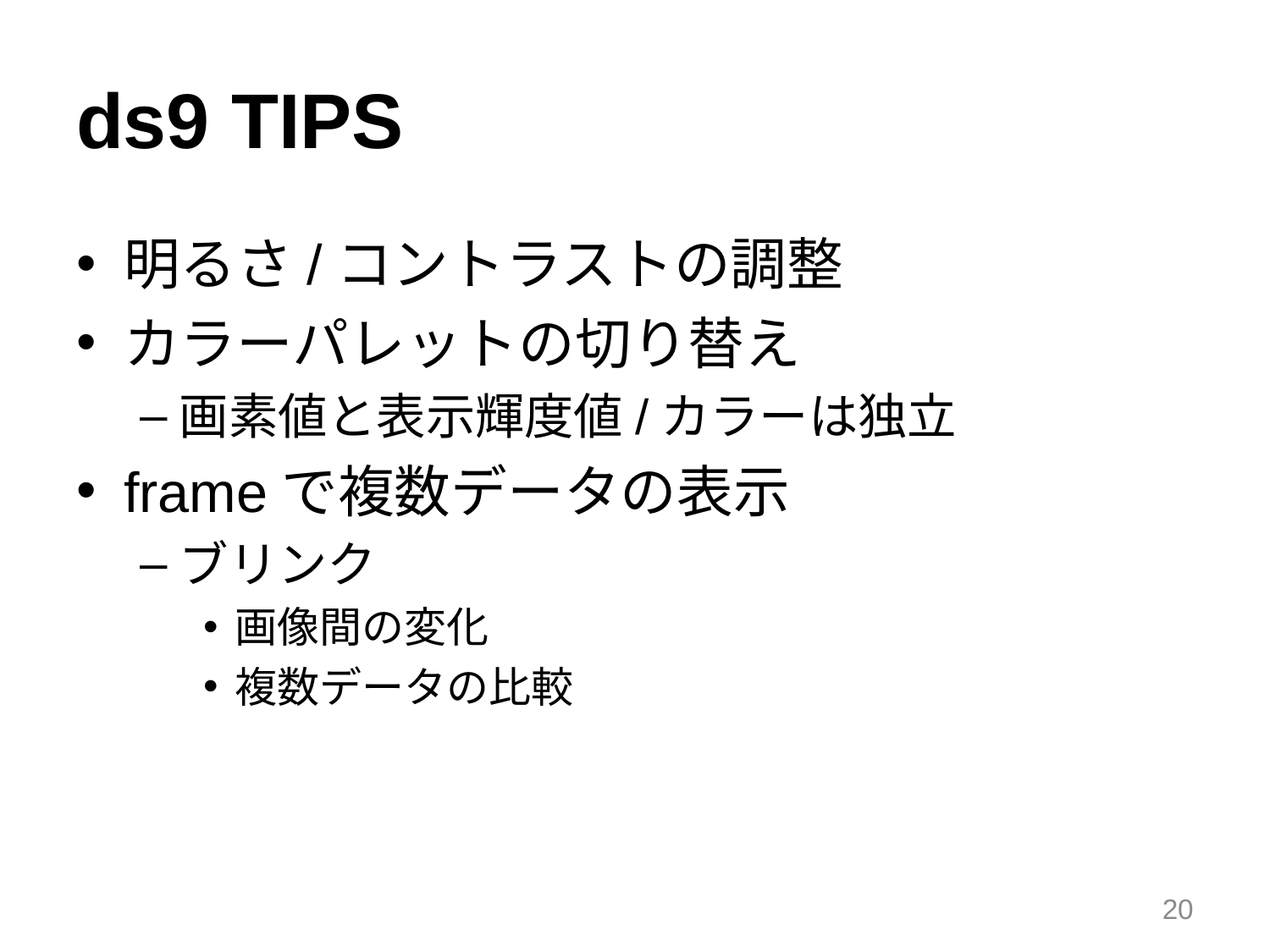

# ds9 TIPS
明るさ/コントラストの調整
カラーパレットの切り替え
画素値と表示輝度値/カラーは独立
frameで複数データの表示
ブリンク
画像間の変化
複数データの比較
20